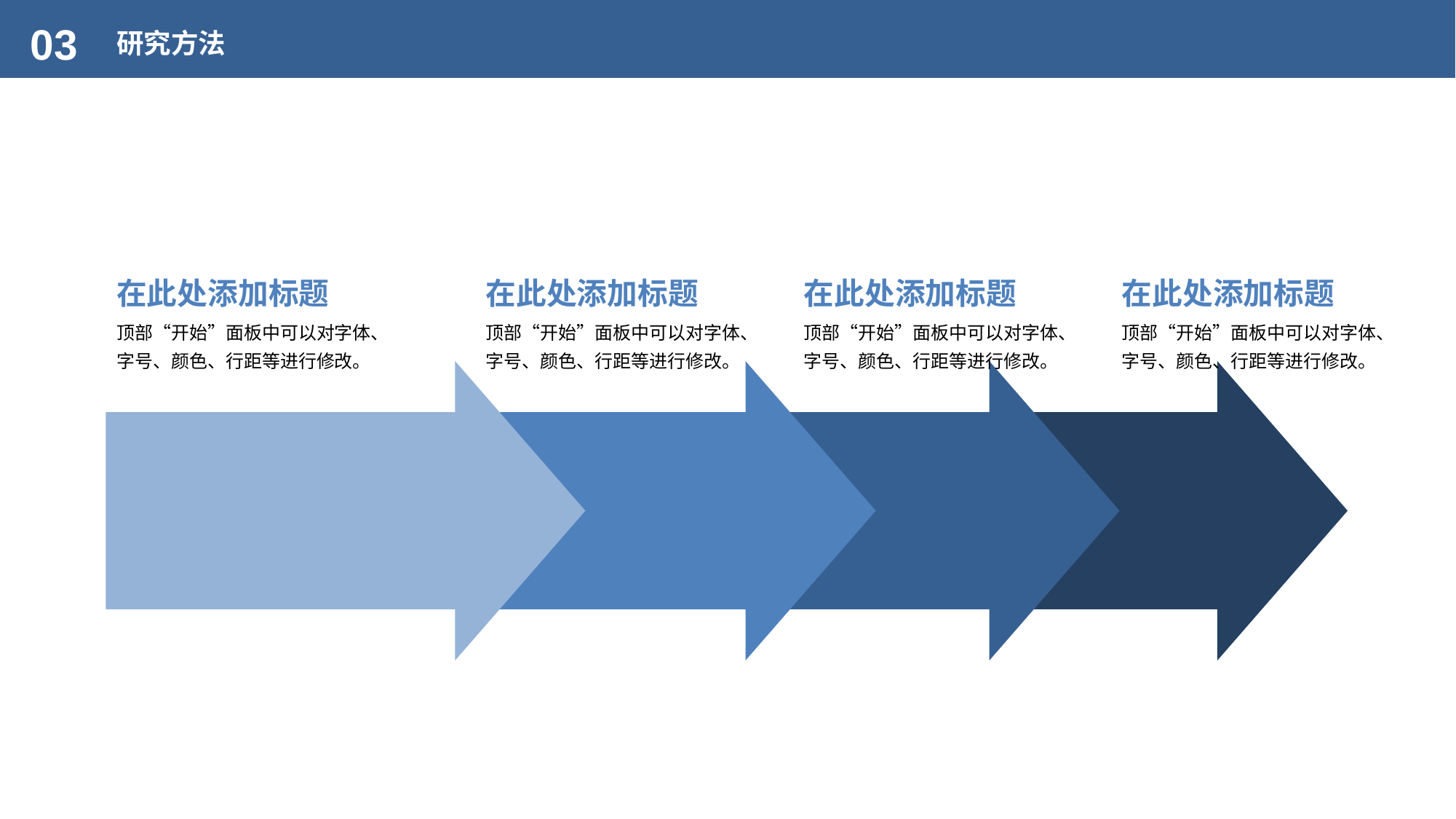

03
研究方法
在此处添加标题
顶部“开始”面板中可以对字体、字号、颜色、行距等进行修改。
在此处添加标题
顶部“开始”面板中可以对字体、字号、颜色、行距等进行修改。
在此处添加标题
顶部“开始”面板中可以对字体、字号、颜色、行距等进行修改。
在此处添加标题
顶部“开始”面板中可以对字体、字号、颜色、行距等进行修改。